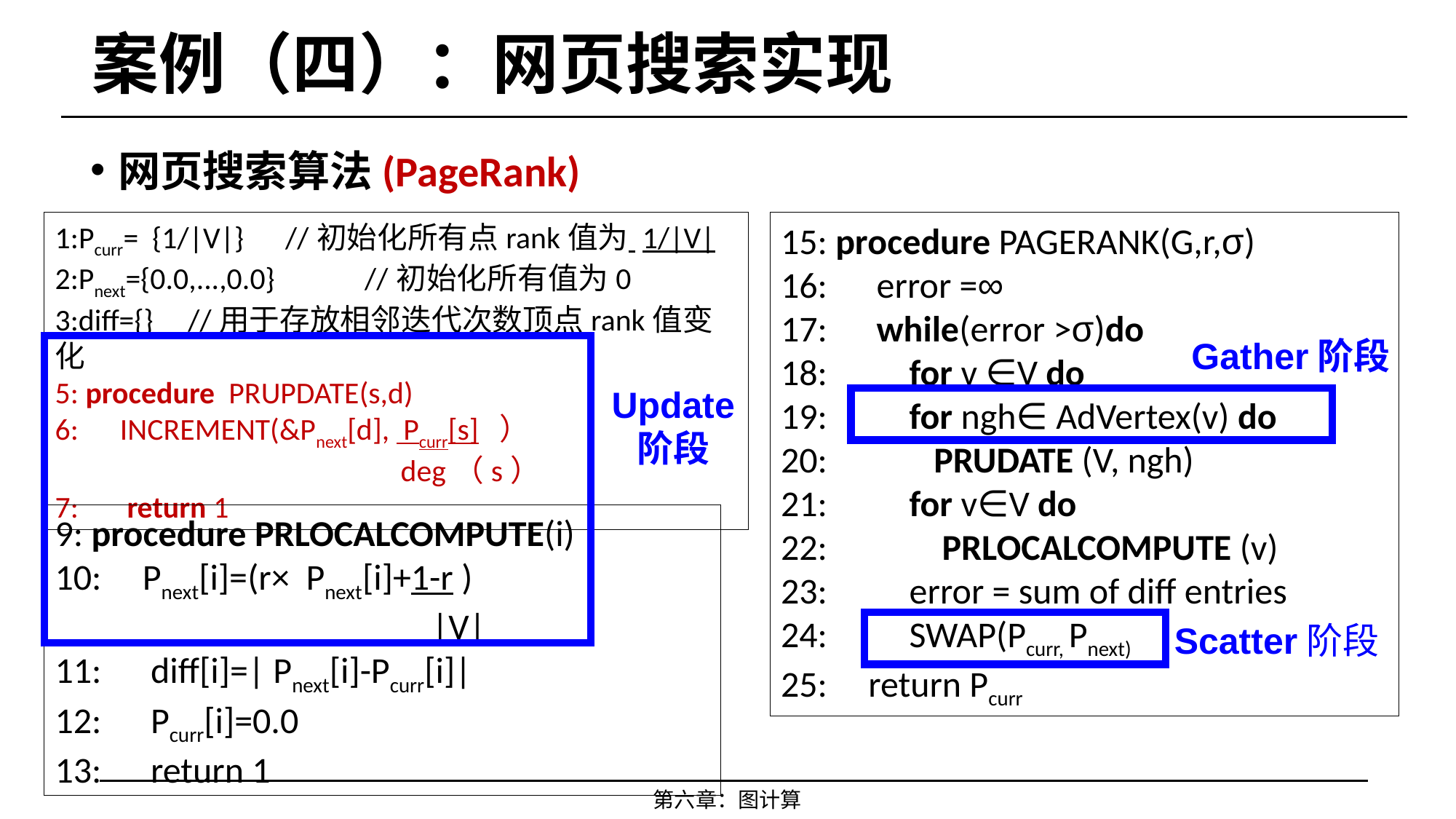

# 案例（四）：网页搜索实现
网页搜索算法(PageRank)
1:Pcurr=  {1/|V|}      //初始化所有点rank值为 1/|V|
2:Pnext={0.0,...,0.0}             //初始化所有值为0
3:diff={}     //用于存放相邻迭代次数顶点rank值变化
5: procedure  PRUPDATE(s,d)
6:      INCREMENT(&Pnext[d],  Pcurr[s]  ）
                                                  deg（s）
7:       return 1
15: procedure PAGERANK(G,r,σ)
16:      error =∞
17:      while(error >σ)do
18:          for v ∈V do
19:          for ngh∈ AdVertex(v) do
20:             PRUDATE (V, ngh)
21:          for v∈V do
22:              PRLOCALCOMPUTE (v)
23:          error = sum of diff entries
24:          SWAP(Pcurr, Pnext)
25:     return Pcurr
Gather阶段

Update
阶段

9: procedure PRLOCALCOMPUTE(i)
10:     Pnext[i]=(r×  Pnext[i]+1-r )
                                              |V|
11:      diff[i]=| Pnext[i]-Pcurr[i]|
12:      Pcurr[i]=0.0
13:      return 1

Scatter阶段